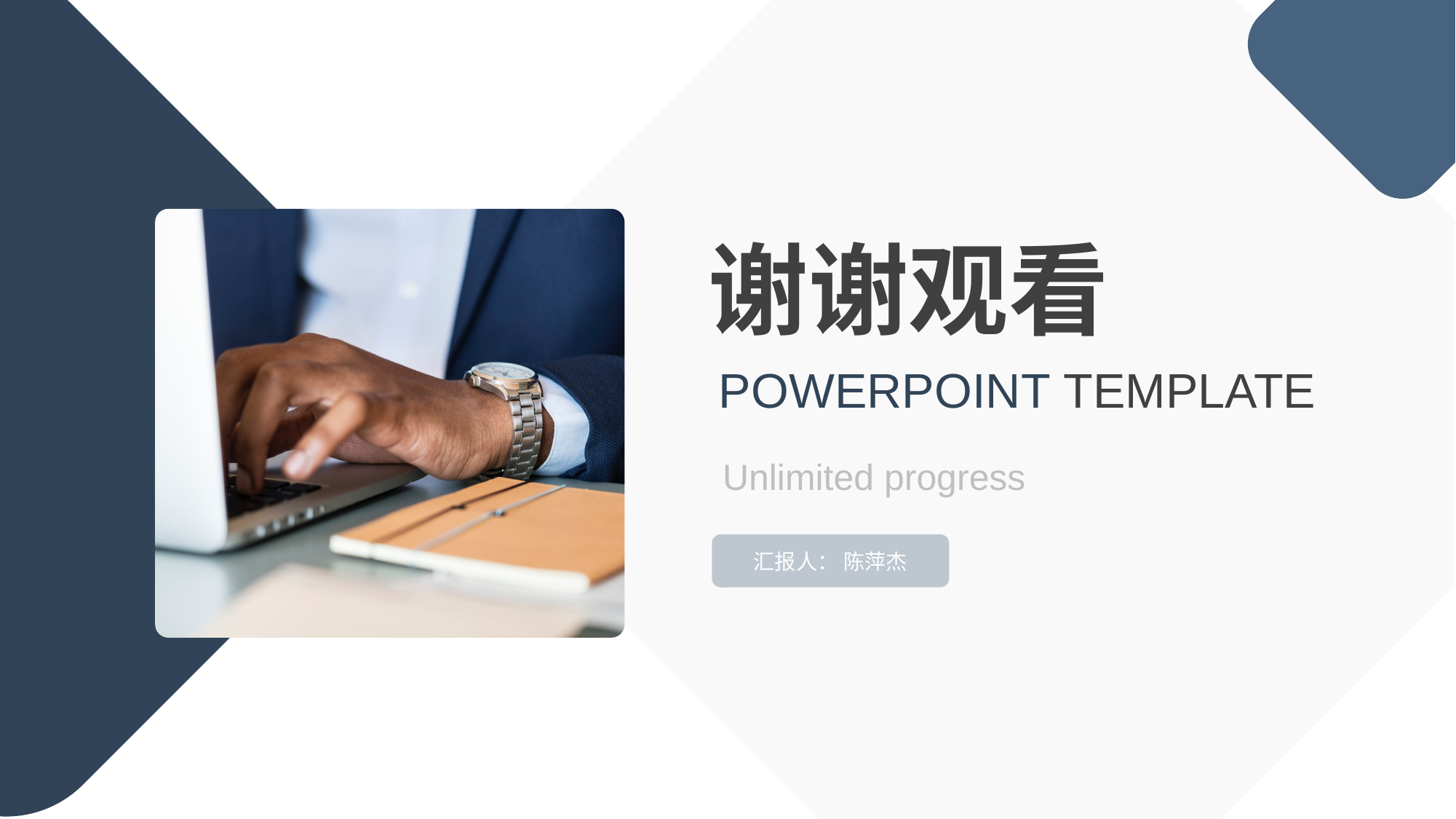

谢谢观看
POWERPOINT TEMPLATE
Unlimited progress
汇报人： 陈萍杰